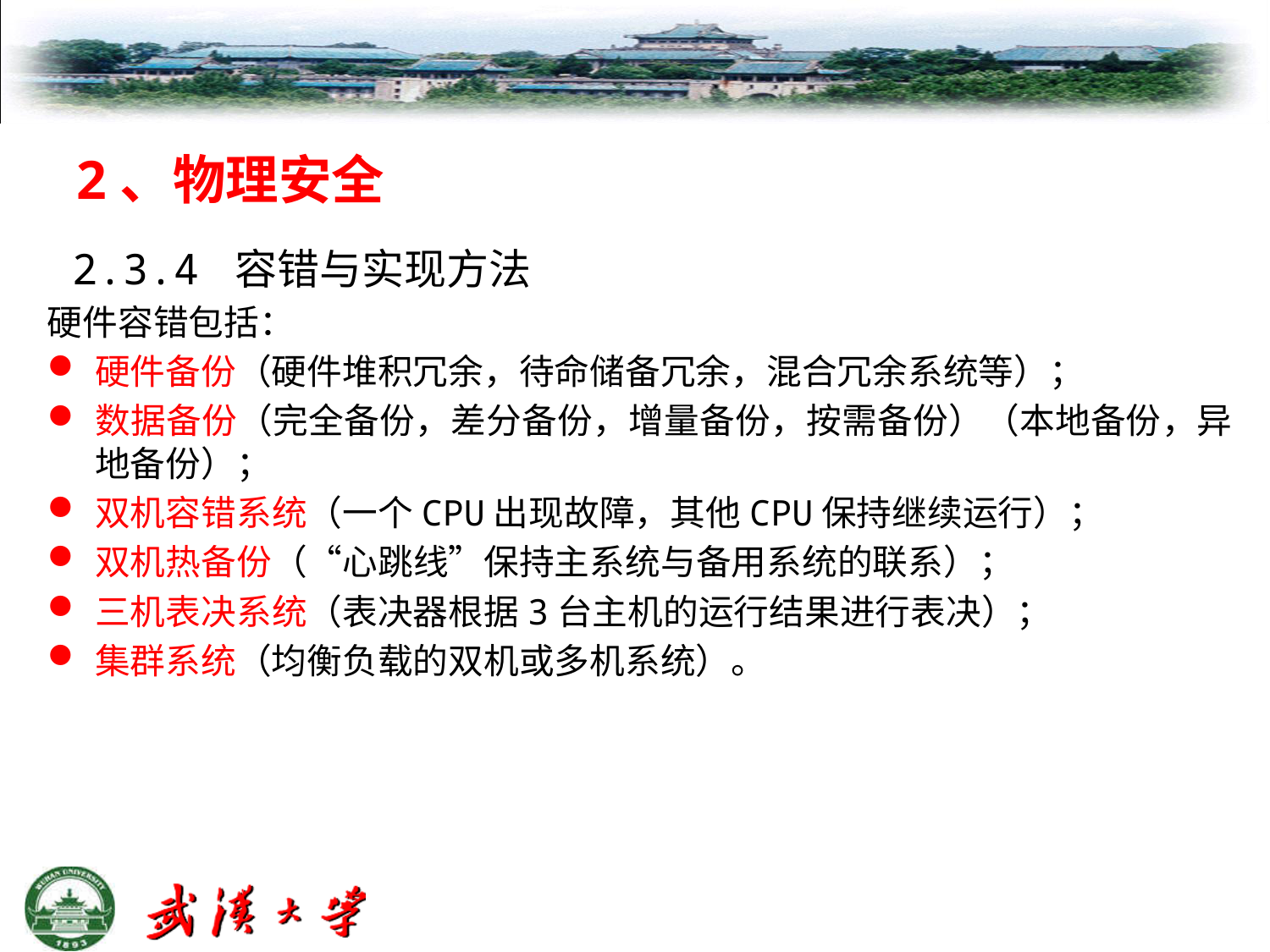

# 2、物理安全
 2.3.4 容错与实现方法
硬件容错包括：
硬件备份（硬件堆积冗余，待命储备冗余，混合冗余系统等）；
数据备份（完全备份，差分备份，增量备份，按需备份）（本地备份，异地备份）；
双机容错系统（一个CPU出现故障，其他CPU保持继续运行）；
双机热备份（“心跳线”保持主系统与备用系统的联系）；
三机表决系统（表决器根据3台主机的运行结果进行表决）；
集群系统（均衡负载的双机或多机系统）。